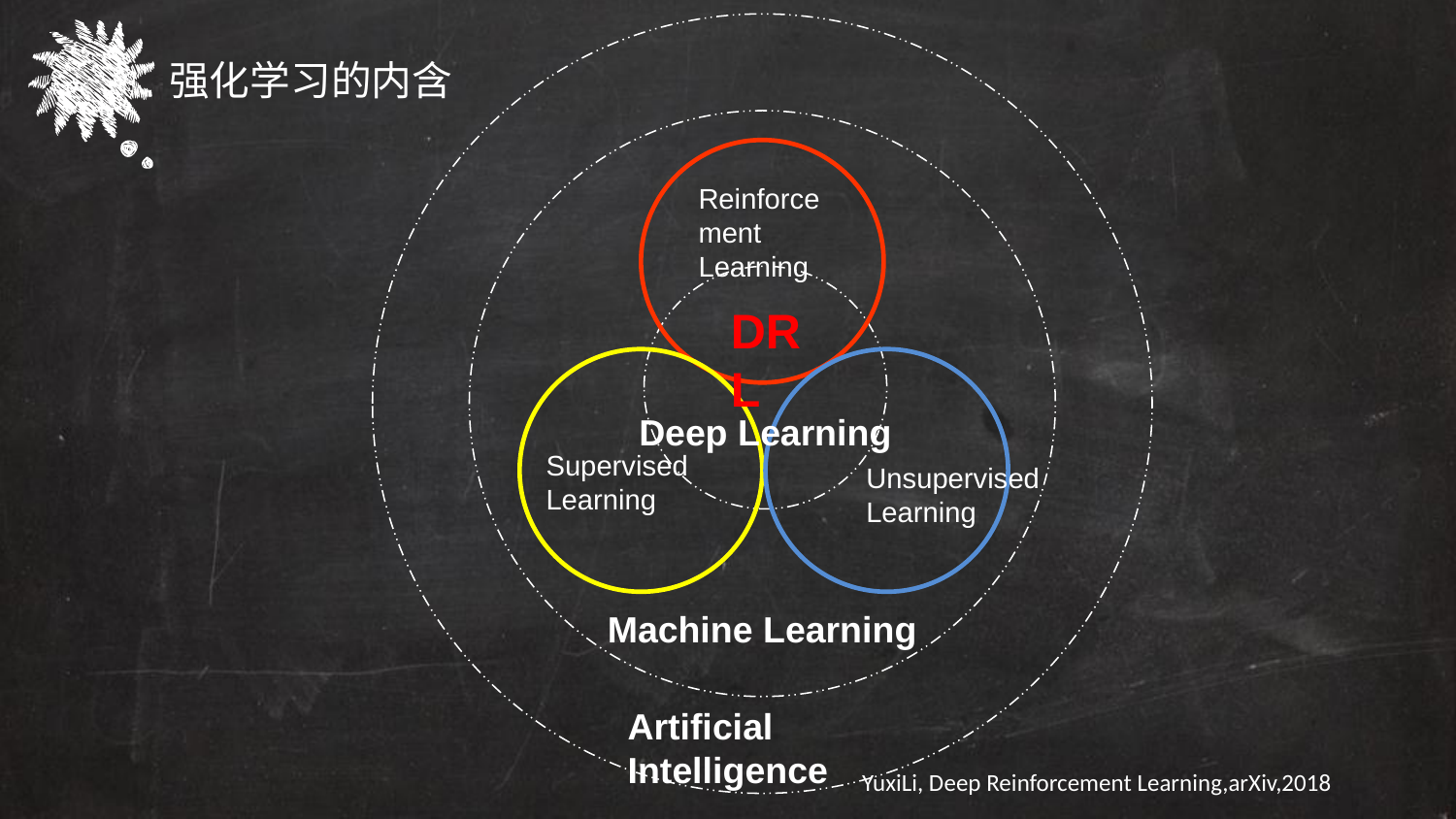

强化学习的内含

Reinforcement Learning

DRL

Deep Learning
Supervised Learning
Unsupervised
Learning
Machine Learning
Artificial Intelligence
YuxiLi, Deep Reinforcement Learning,arXiv,2018